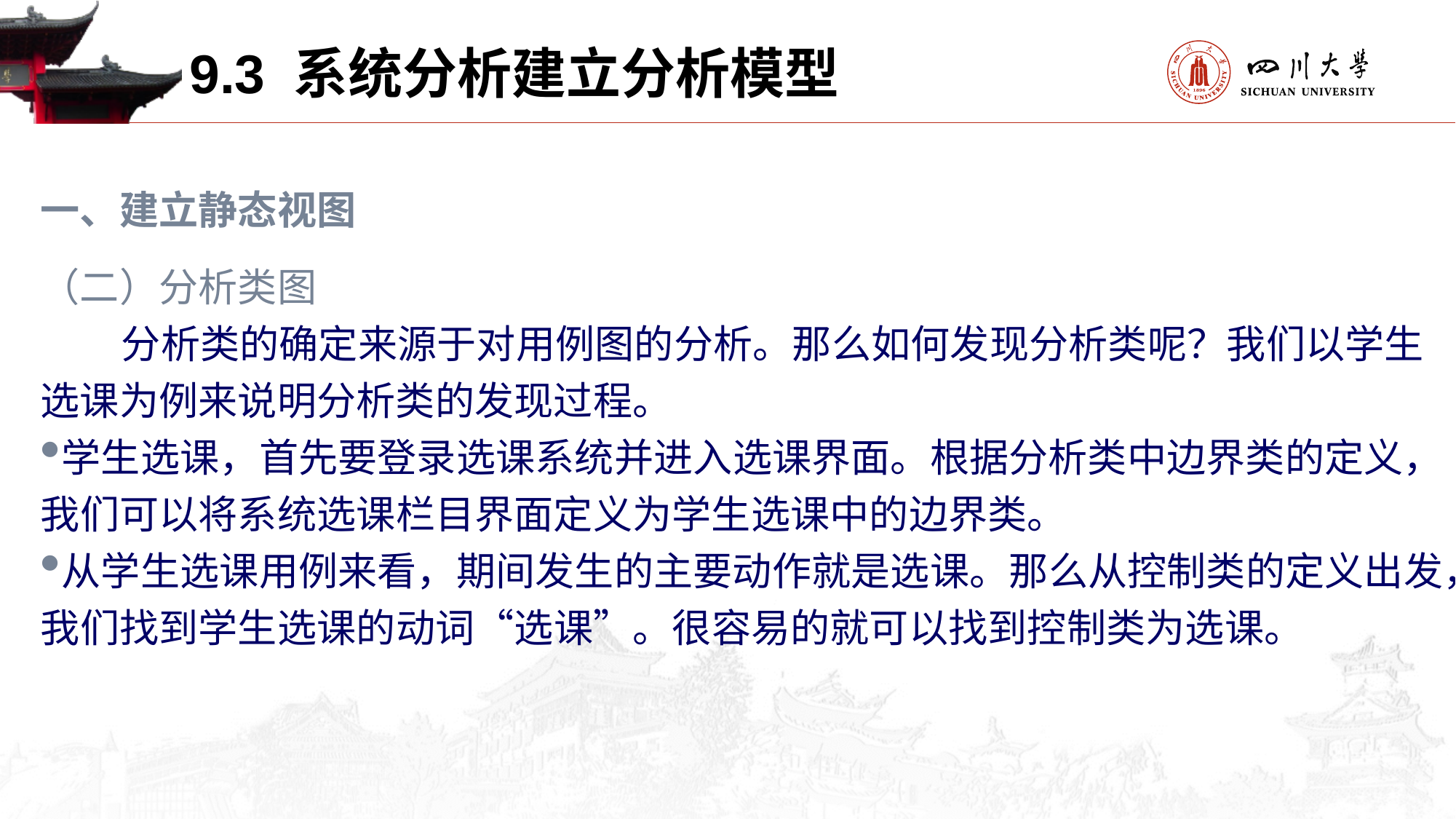

9.3 系统分析建立分析模型

一、建立静态视图
（二）分析类图
        分析类的确定来源于对用例图的分析。那么如何发现分析类呢？我们以学生选课为例来说明分析类的发现过程。
学生选课，首先要登录选课系统并进入选课界面。根据分析类中边界类的定义，我们可以将系统选课栏目界面定义为学生选课中的边界类。
从学生选课用例来看，期间发生的主要动作就是选课。那么从控制类的定义出发，我们找到学生选课的动词“选课”。很容易的就可以找到控制类为选课。